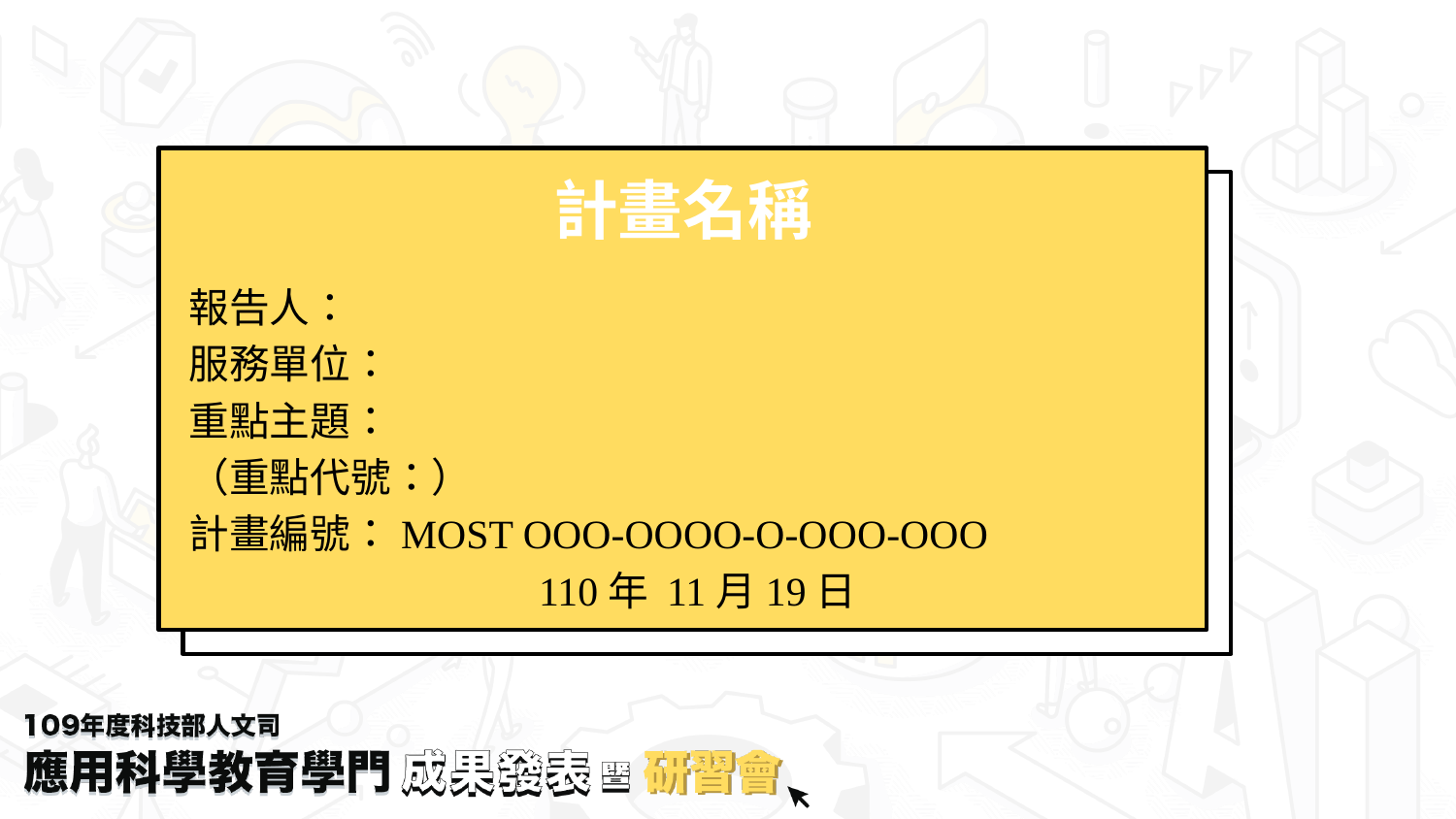

計畫名稱
報告人：
服務單位：
重點主題：
（重點代號：）
計畫編號：MOST OOO-OOOO-O-OOO-OOO
   110年 11月19日